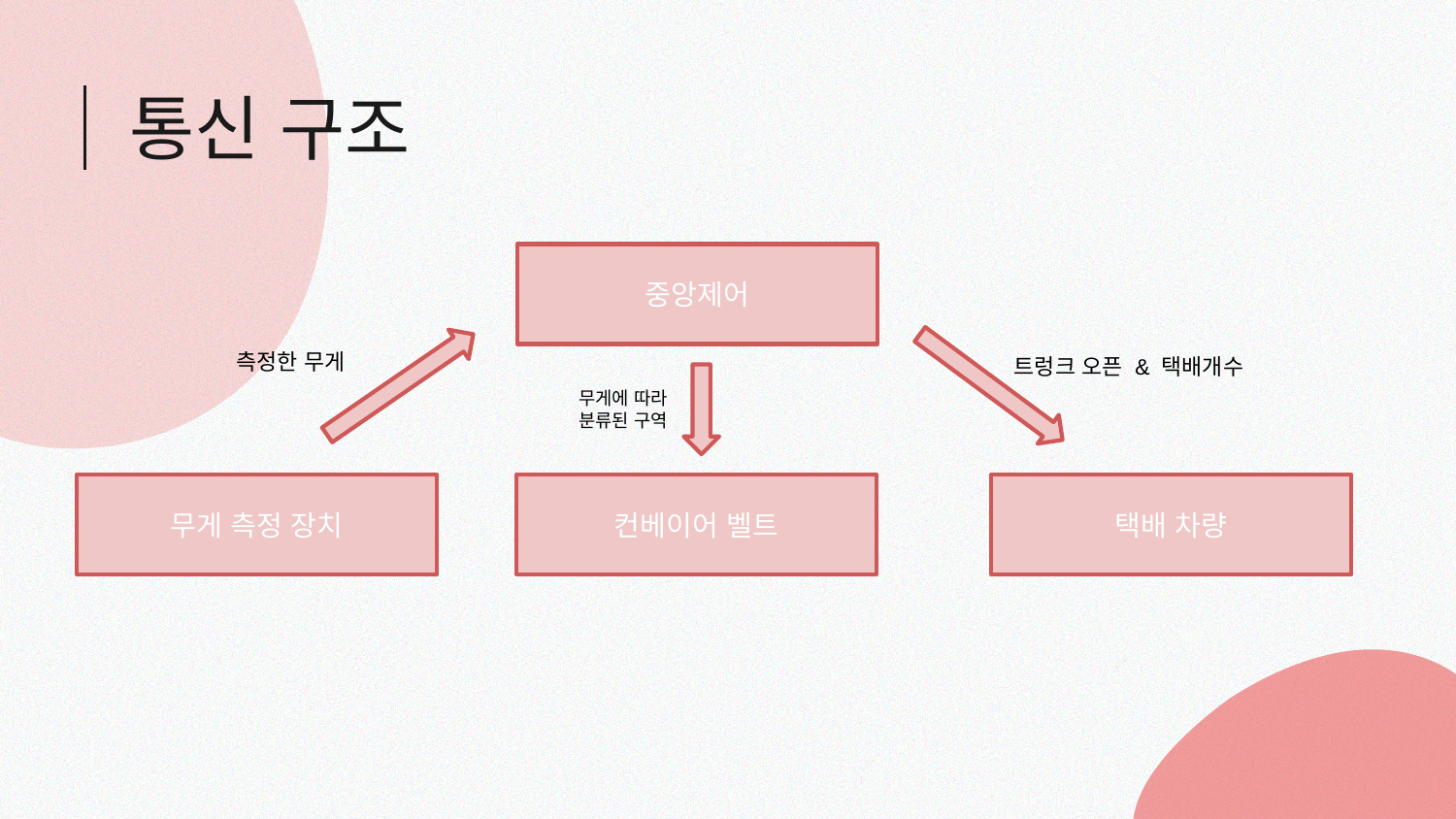

통신 구조
중앙제어
측정한 무게
트렁크 오픈 & 택배개수

무게에 따라
분류된 구역

무게 측정 장치
컨베이어 벨트
택배 차량